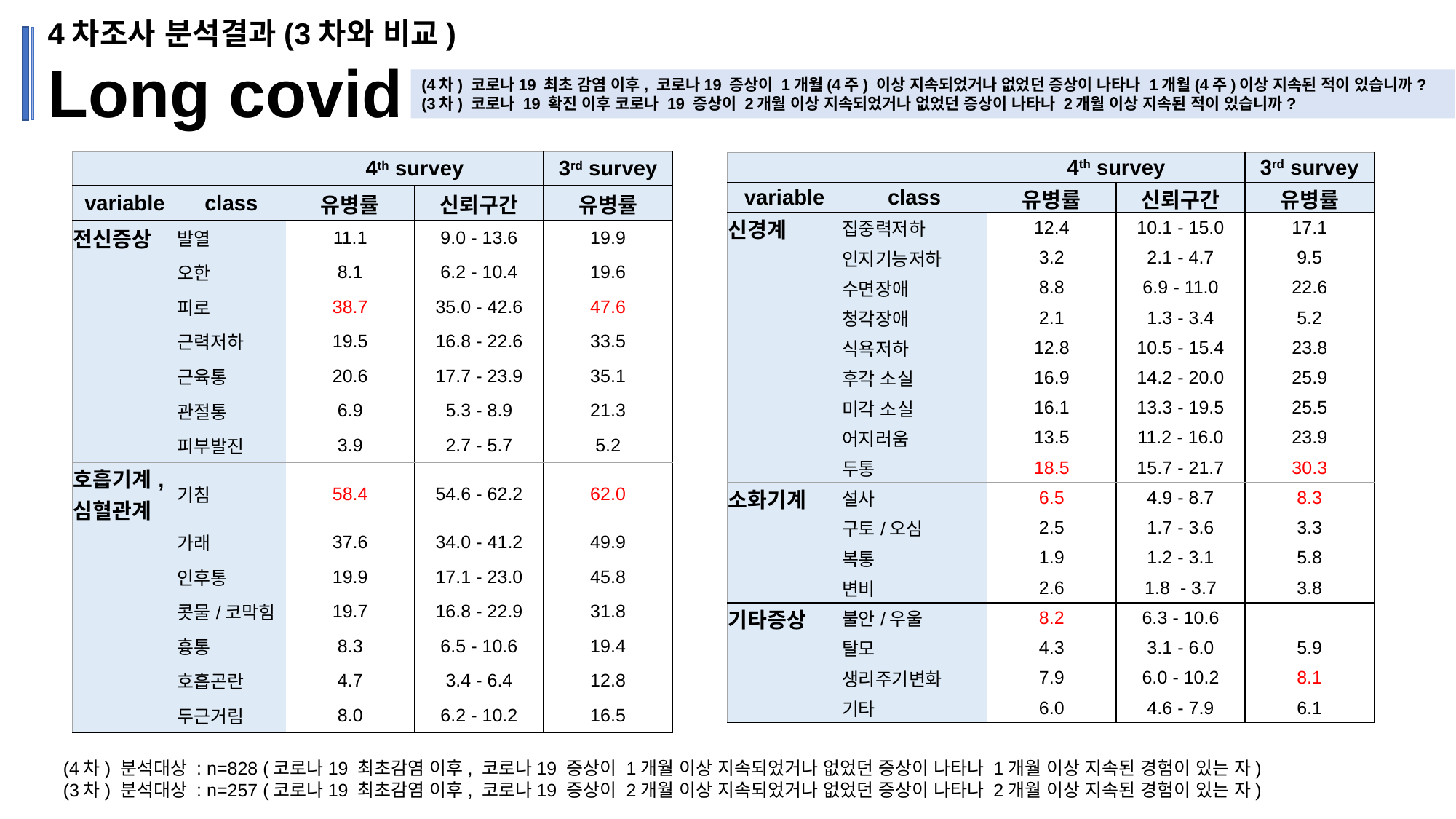

4차조사 분석결과(3차와 비교)
Long covid

(4차) 코로나19 최초 감염 이후, 코로나19 증상이 1개월(4주) 이상 지속되었거나 없었던 증상이 나타나 1개월(4주)이상 지속된 적이 있습니까?
(3차) 코로나 19 확진 이후 코로나 19 증상이 2개월 이상 지속되었거나 없었던 증상이 나타나 2개월 이상 지속된 적이 있습니까?
|  |  | 4th survey |  | 3rd survey |
| --- | --- | --- | --- | --- |
| variable | class | 유병률 | 신뢰구간 | 유병률 |
| 전신증상 | 발열 | 11.1 | 9.0 - 13.6 | 19.9 |
|  | 오한 | 8.1 | 6.2 - 10.4 | 19.6 |
|  | 피로 | 38.7 | 35.0 - 42.6 | 47.6 |
|  | 근력저하 | 19.5 | 16.8 - 22.6 | 33.5 |
|  | 근육통 | 20.6 | 17.7 - 23.9 | 35.1 |
|  | 관절통 | 6.9 | 5.3 - 8.9 | 21.3 |
|  | 피부발진 | 3.9 | 2.7 - 5.7 | 5.2 |
| 호흡기계, 심혈관계 | 기침 | 58.4 | 54.6 - 62.2 | 62.0 |
|  | 가래 | 37.6 | 34.0 - 41.2 | 49.9 |
|  | 인후통 | 19.9 | 17.1 - 23.0 | 45.8 |
|  | 콧물/코막힘 | 19.7 | 16.8 - 22.9 | 31.8 |
|  | 흉통 | 8.3 | 6.5 - 10.6 | 19.4 |
|  | 호흡곤란 | 4.7 | 3.4 - 6.4 | 12.8 |
|  | 두근거림 | 8.0 | 6.2 - 10.2 | 16.5 |
|  |  | 4th survey |  | 3rd survey |
| --- | --- | --- | --- | --- |
| variable | class | 유병률 | 신뢰구간 | 유병률 |
| 신경계 | 집중력저하 | 12.4 | 10.1 - 15.0 | 17.1 |
|  | 인지기능저하 | 3.2 | 2.1 - 4.7 | 9.5 |
|  | 수면장애 | 8.8 | 6.9 - 11.0 | 22.6 |
|  | 청각장애 | 2.1 | 1.3 - 3.4 | 5.2 |
|  | 식욕저하 | 12.8 | 10.5 - 15.4 | 23.8 |
|  | 후각 소실 | 16.9 | 14.2 - 20.0 | 25.9 |
|  | 미각 소실 | 16.1 | 13.3 - 19.5 | 25.5 |
|  | 어지러움 | 13.5 | 11.2 - 16.0 | 23.9 |
|  | 두통 | 18.5 | 15.7 - 21.7 | 30.3 |
| 소화기계 | 설사 | 6.5 | 4.9 - 8.7 | 8.3 |
|  | 구토/오심 | 2.5 | 1.7 - 3.6 | 3.3 |
|  | 복통 | 1.9 | 1.2 - 3.1 | 5.8 |
|  | 변비 | 2.6 | 1.8 - 3.7 | 3.8 |
| 기타증상 | 불안/우울 | 8.2 | 6.3 - 10.6 |  |
|  | 탈모 | 4.3 | 3.1 - 6.0 | 5.9 |
|  | 생리주기변화 | 7.9 | 6.0 - 10.2 | 8.1 |
|  | 기타 | 6.0 | 4.6 - 7.9 | 6.1 |
(4차) 분석대상 : n=828 (코로나19 최초감염 이후, 코로나19 증상이 1개월 이상 지속되었거나 없었던 증상이 나타나 1개월 이상 지속된 경험이 있는 자)
(3차) 분석대상 : n=257 (코로나19 최초감염 이후, 코로나19 증상이 2개월 이상 지속되었거나 없었던 증상이 나타나 2개월 이상 지속된 경험이 있는 자)